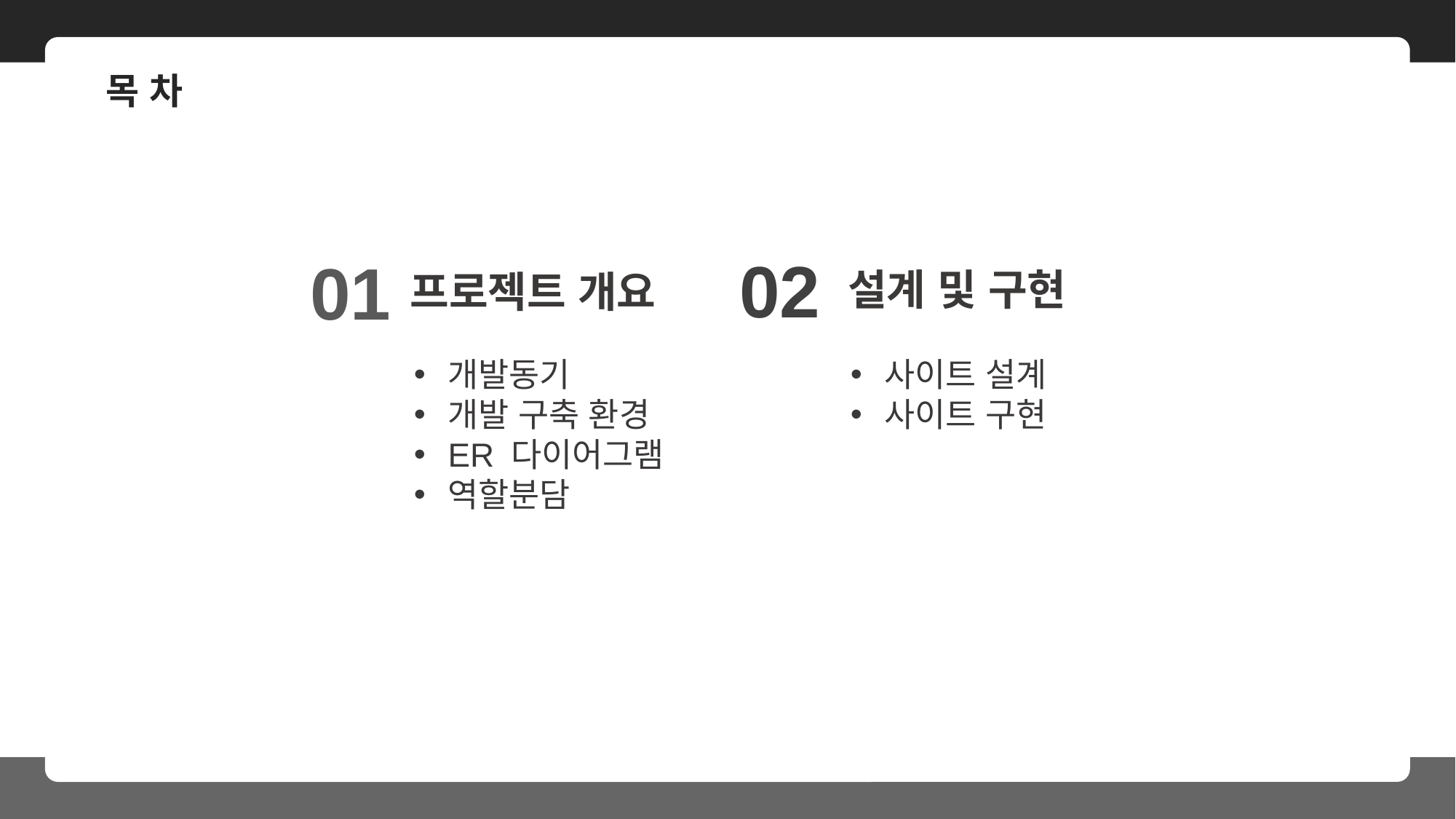

목 차
02
01
설계 및 구현
프로젝트 개요
개발동기
개발 구축 환경
ER 다이어그램
역할분담
사이트 설계
사이트 구현